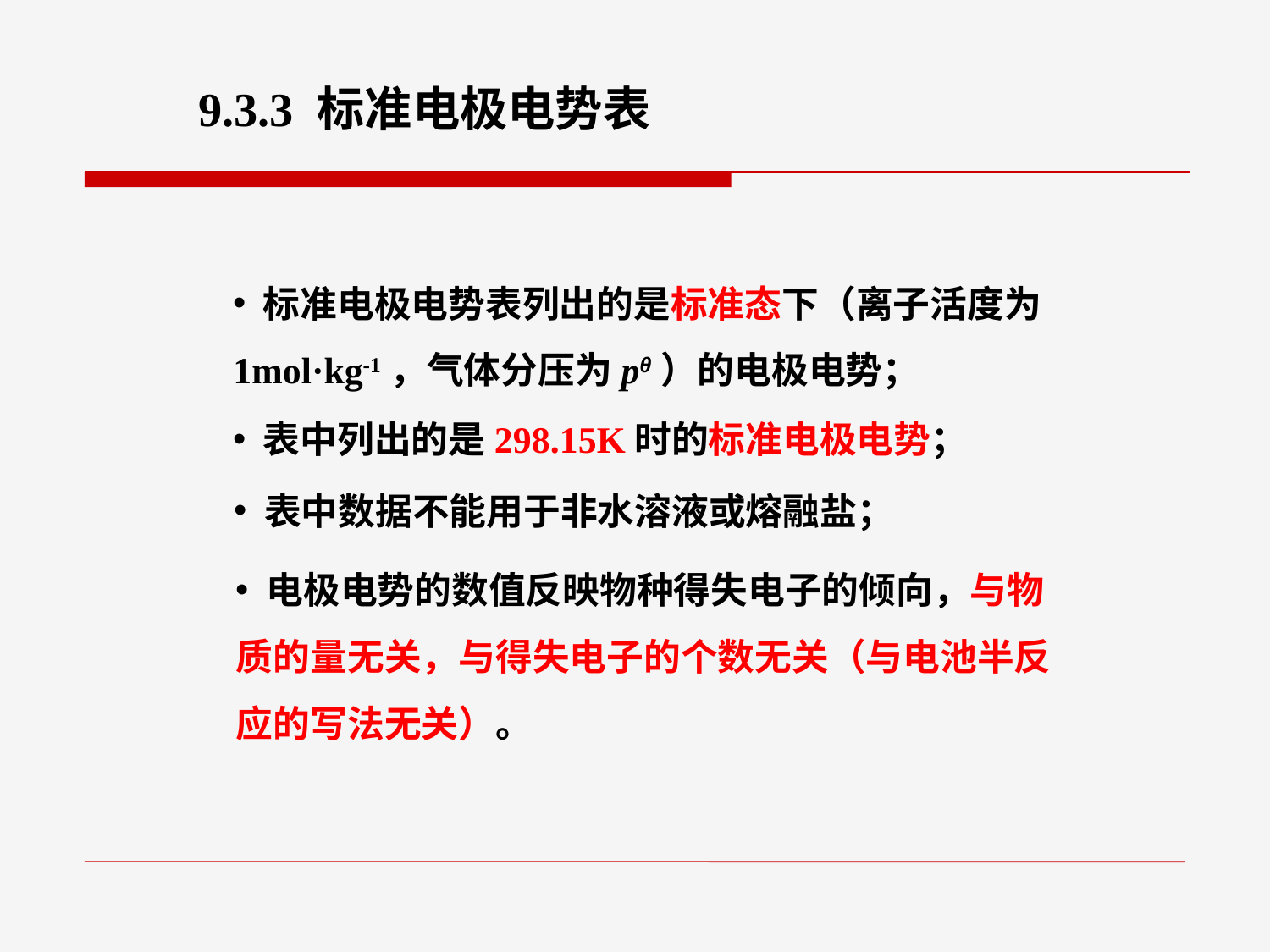

9.3.3 标准电极电势表
 标准电极电势表列出的是标准态下（离子活度为1mol·kg-1，气体分压为pθ）的电极电势；
 表中列出的是298.15K时的标准电极电势；
 表中数据不能用于非水溶液或熔融盐；
 电极电势的数值反映物种得失电子的倾向，与物质的量无关，与得失电子的个数无关（与电池半反应的写法无关）。